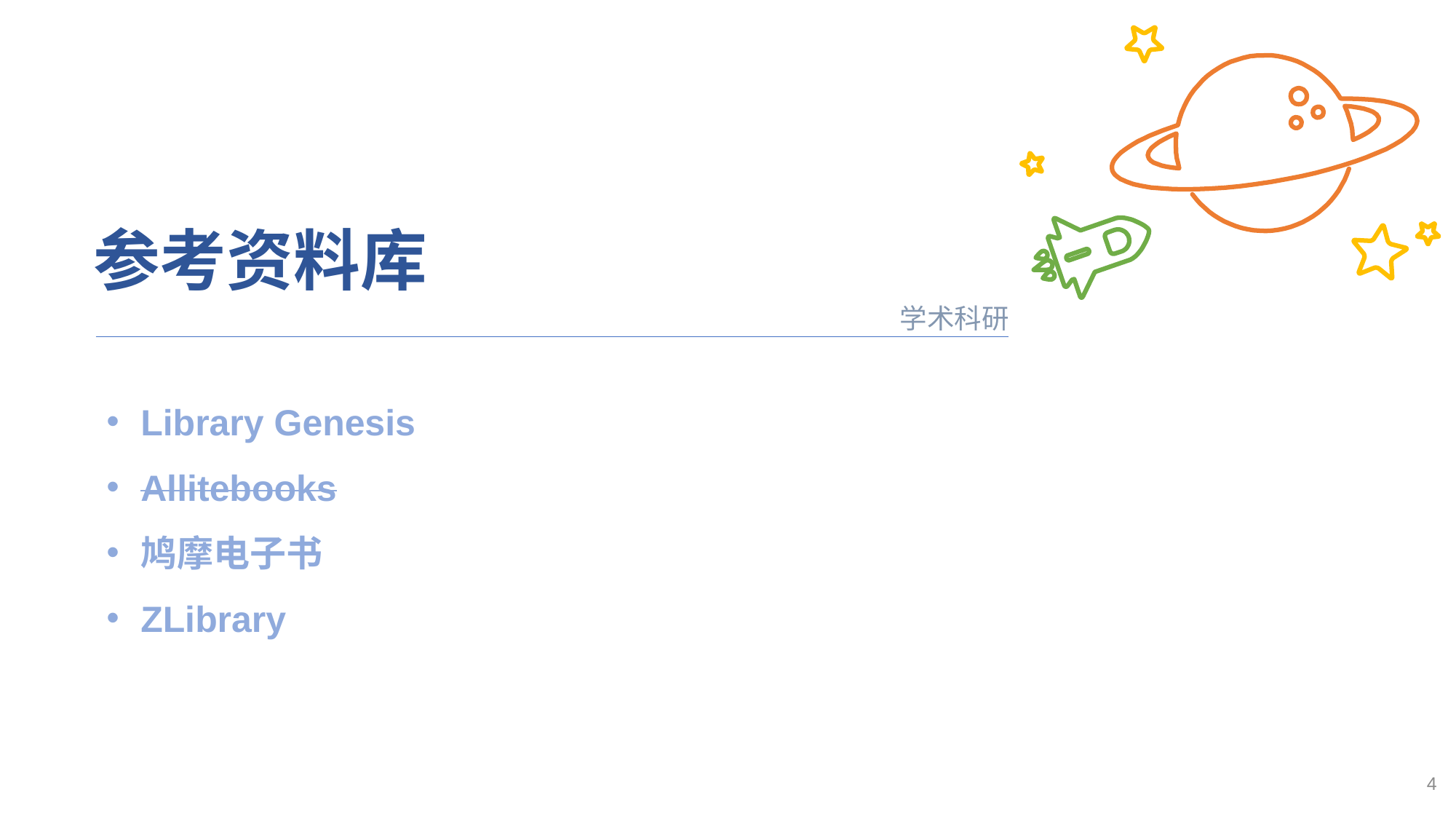

参考资料库
学术科研

Library Genesis
Allitebooks
鸠摩电子书
ZLibrary

4